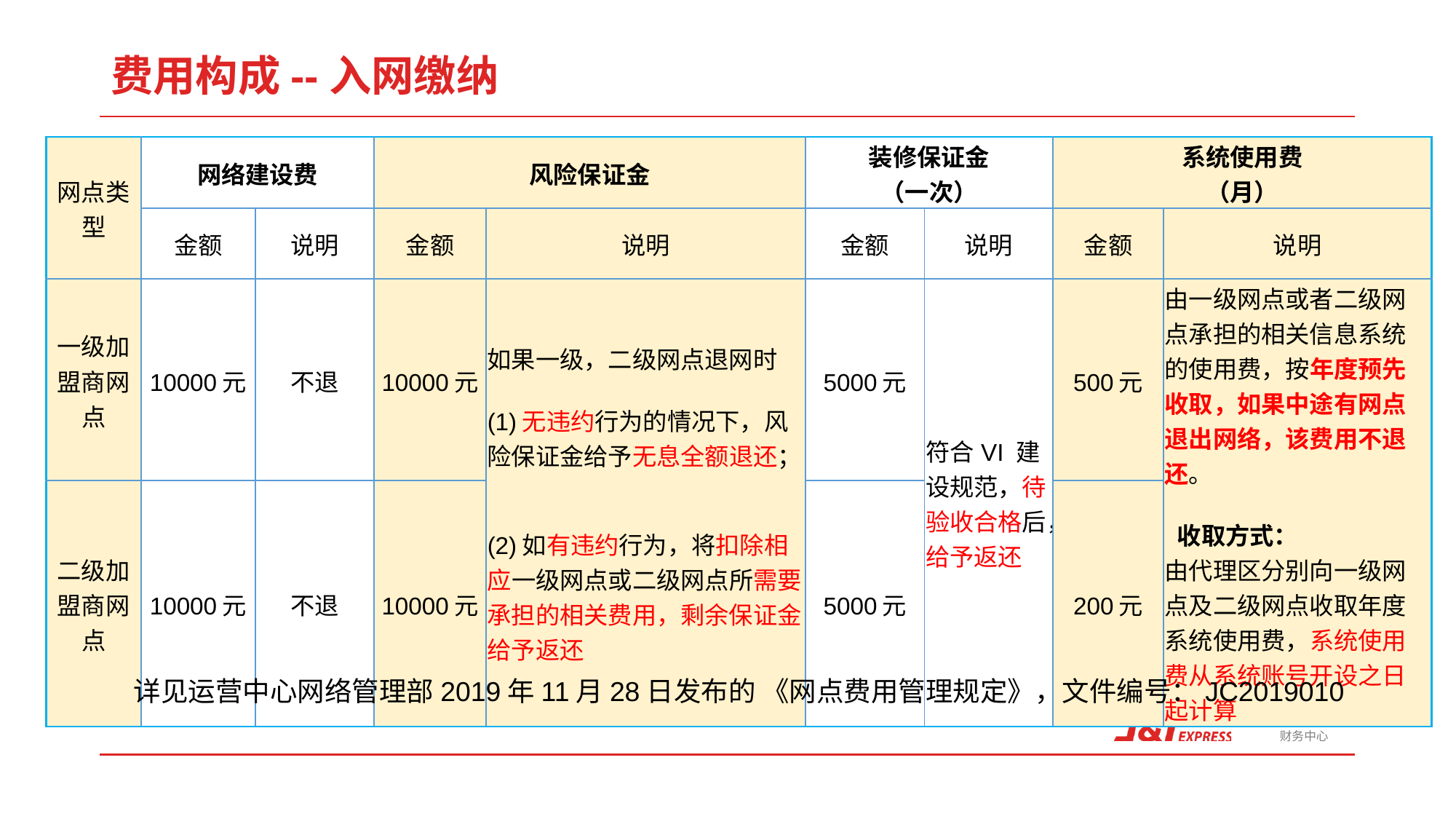

费用构成--入网缴纳
| 网点类型 | 网络建设费 |  | 风险保证金 |  | 装修保证金 （一次） |  | 系统使用费 （月） |  |
| --- | --- | --- | --- | --- | --- | --- | --- | --- |
|  | 金额 | 说明 | 金额 | 说明 | 金额 | 说明 | 金额 | 说明 |
| 一级加盟商网点 | 10000元 | 不退 | 10000元 | 如果一级，二级网点退网时 (1)无违约行为的情况下，风险保证金给予无息全额退还； (2)如有违约行为，将扣除相应一级网点或二级网点所需要承担的相关费用，剩余保证金给予返还 | 5000元 | 符合VI 建设规范，待验收合格后，给予返还 | 500元 | 由一级网点或者二级网点承担的相关信息系统的使用费，按年度预先收取，如果中途有网点退出网络，该费用不退还。 收取方式： 由代理区分别向一级网点及二级网点收取年度系统使用费，系统使用费从系统账号开设之日起计算 |
| 二级加盟商网点 | 10000元 | 不退 | 10000元 |  | 5000元 |  | 200元 |  |
详见运营中心网络管理部2019年11月28日发布的 《网点费用管理规定》，文件编号：JC2019010